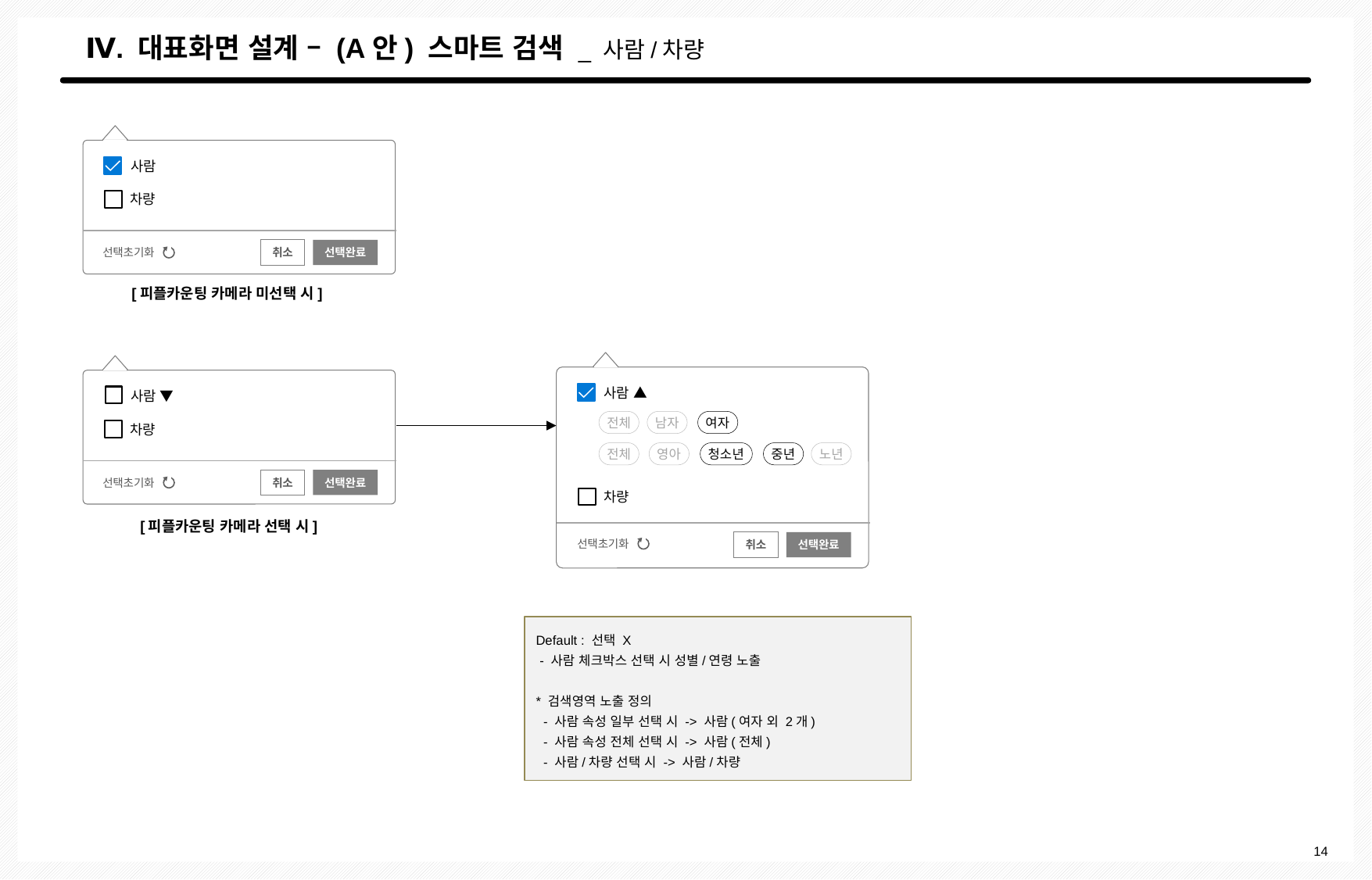

# Ⅳ. 대표화면 설계 – (A안) 스마트 검색 _ 사람/차량

사람

차량
취소
선택완료
선택초기화

[피플카운팅 카메라 미선택 시]

사람 ▲

전체
남자
여자
전체
영아
청소년
중년
노년

차량

사람 ▼

차량
취소
선택완료
선택초기화

[피플카운팅 카메라 선택 시]
선택초기화
취소
선택완료

Default : 선택 X
 - 사람 체크박스 선택 시 성별/연령 노출

* 검색영역 노출 정의
  - 사람 속성 일부 선택 시 -> 사람(여자 외 2개)
  - 사람 속성 전체 선택 시 -> 사람(전체)
  - 사람/차량 선택 시 -> 사람/차량